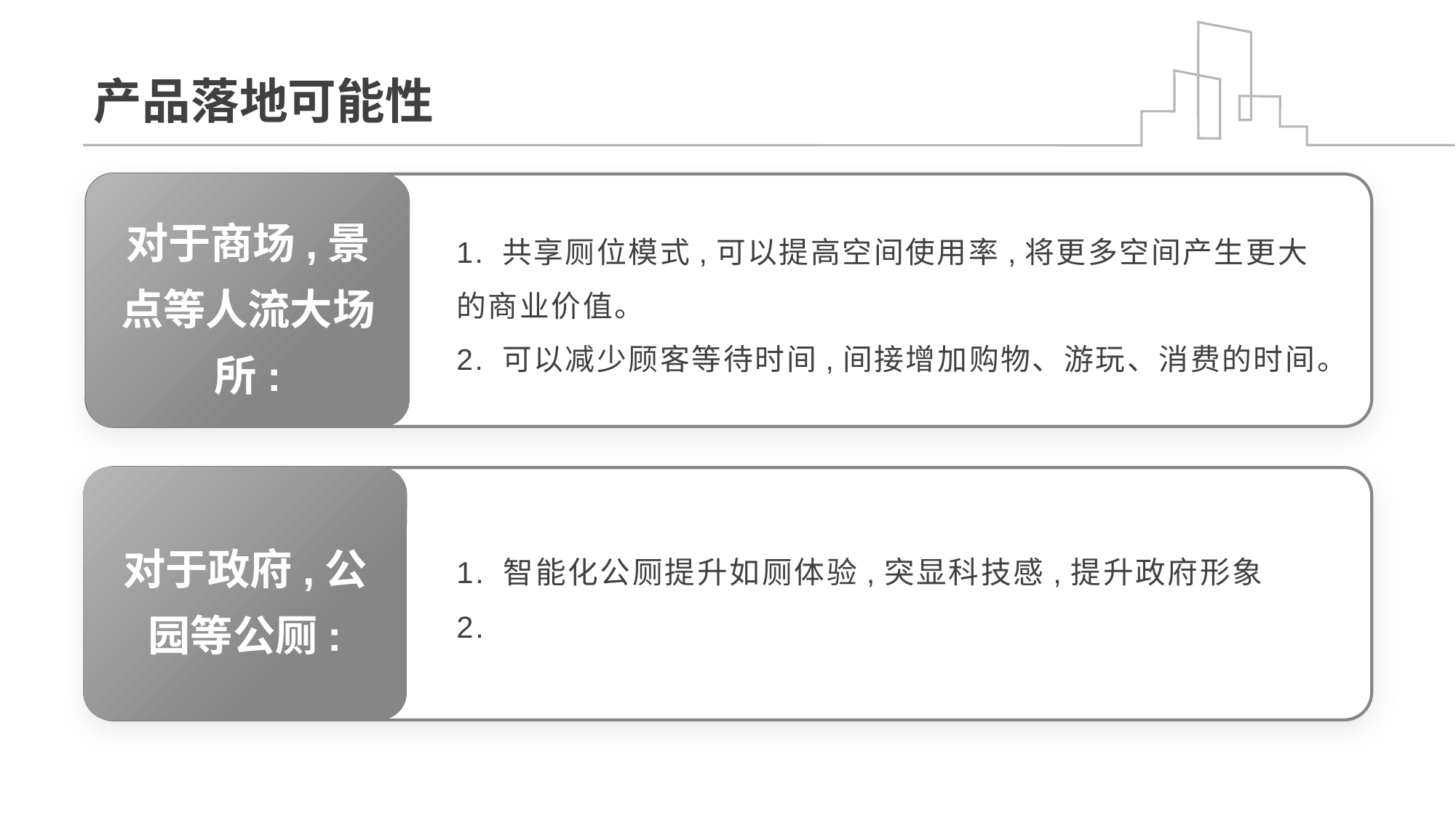

# 产品落地可能性
对于商场,景点等人流大场所:

1. 共享厕位模式,可以提高空间使用率,将更多空间产生更大的商业价值。
2. 可以减少顾客等待时间,间接增加购物、游玩、消费的时间。
对于政府,公园等公厕:

1. 智能化公厕提升如厕体验,突显科技感,提升政府形象
2.